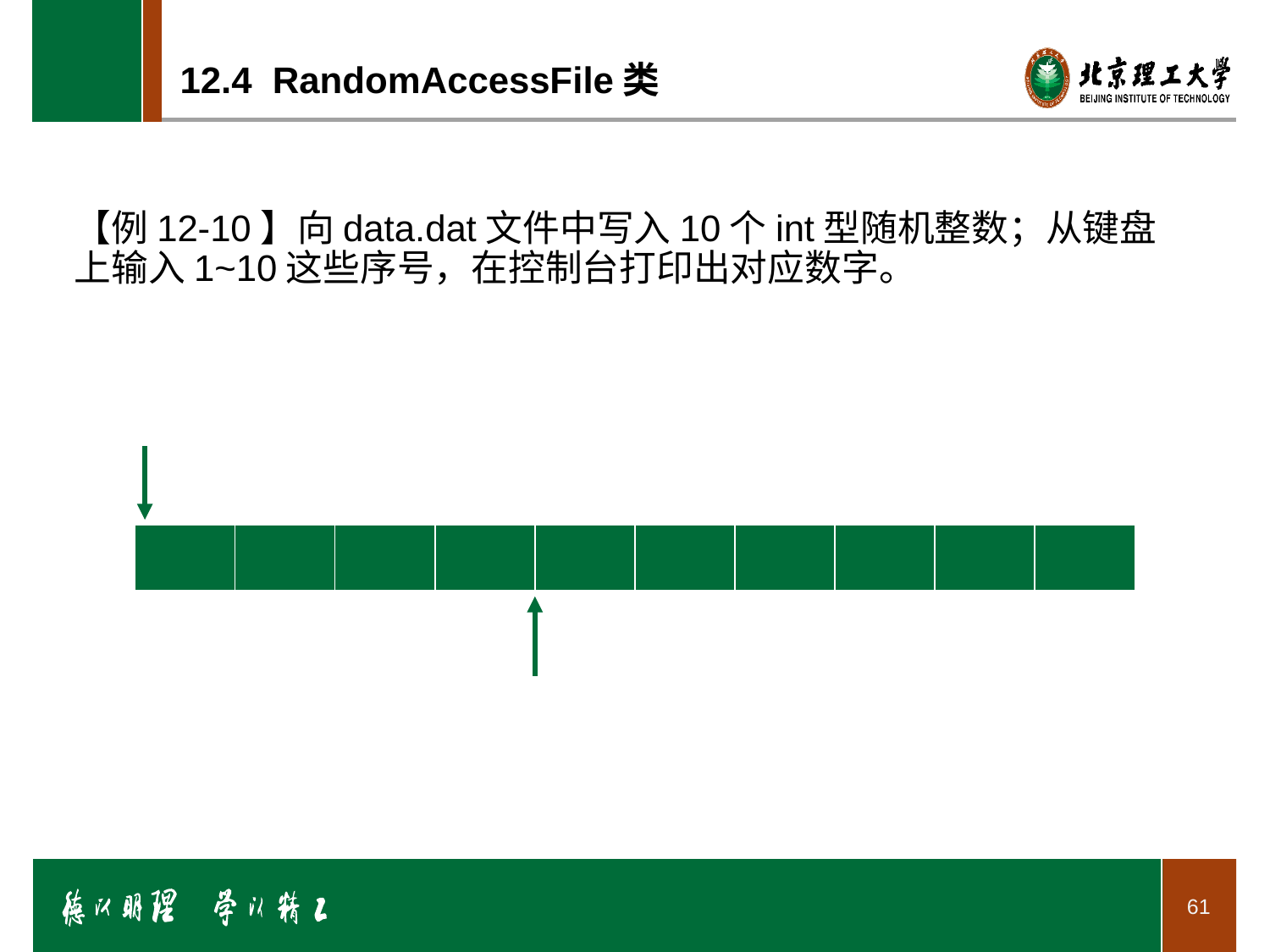

# 12.4  RandomAccessFile类
【例12-10】向data.dat文件中写入10个int型随机整数；从键盘上输入1~10这些序号，在控制台打印出对应数字。
|  |  |  |  |  |  |  |  |  |  |
| --- | --- | --- | --- | --- | --- | --- | --- | --- | --- |